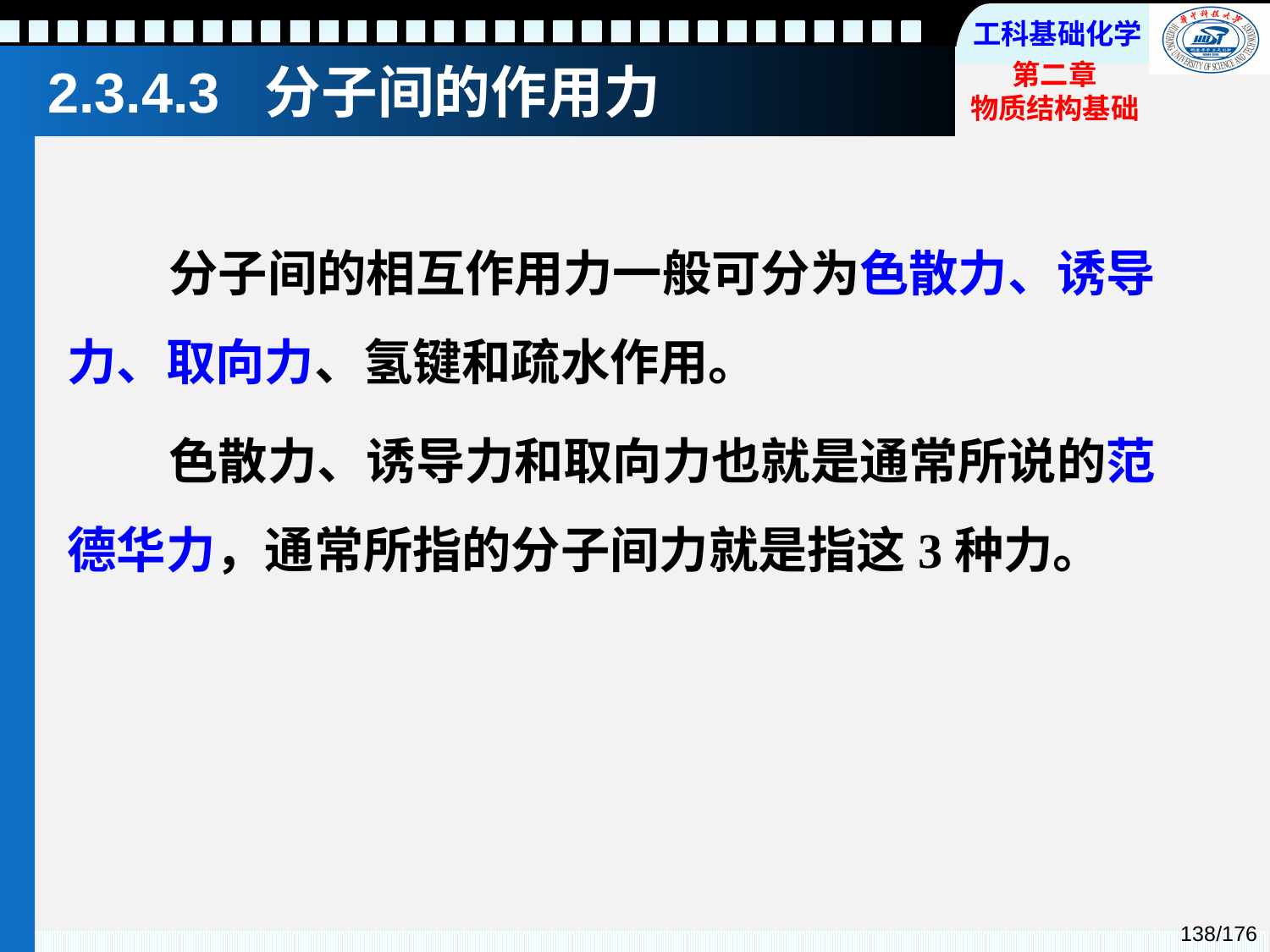

# 2.3.4.3  分子间的作用力
        分子间的相互作用力一般可分为色散力、诱导力、取向力、氢键和疏水作用。
        色散力、诱导力和取向力也就是通常所说的范德华力，通常所指的分子间力就是指这3种力。